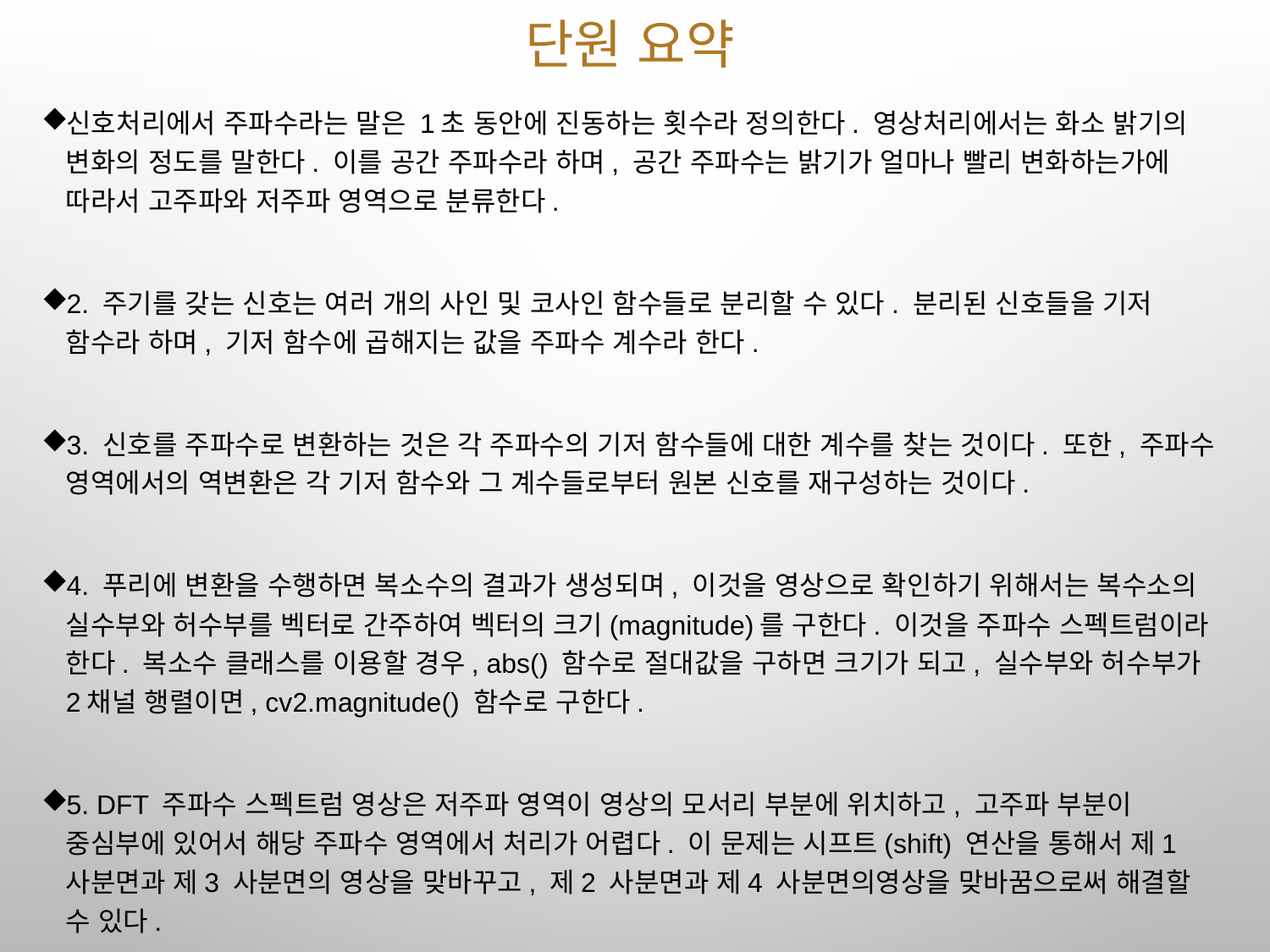

# 단원 요약
신호처리에서 주파수라는 말은 1초 동안에 진동하는 횟수라 정의한다. 영상처리에서는 화소 밝기의 변화의 정도를 말한다. 이를 공간 주파수라 하며, 공간 주파수는 밝기가 얼마나 빨리 변화하는가에 따라서 고주파와 저주파 영역으로 분류한다.

2. 주기를 갖는 신호는 여러 개의 사인 및 코사인 함수들로 분리할 수 있다. 분리된 신호들을 기저 함수라 하며, 기저 함수에 곱해지는 값을 주파수 계수라 한다.

3. 신호를 주파수로 변환하는 것은 각 주파수의 기저 함수들에 대한 계수를 찾는 것이다. 또한, 주파수 영역에서의 역변환은 각 기저 함수와 그 계수들로부터 원본 신호를 재구성하는 것이다.

4. 푸리에 변환을 수행하면 복소수의 결과가 생성되며, 이것을 영상으로 확인하기 위해서는 복수소의 실수부와 허수부를 벡터로 간주하여 벡터의 크기(magnitude)를 구한다. 이것을 주파수 스펙트럼이라 한다. 복소수 클래스를 이용할 경우, abs() 함수로 절대값을 구하면 크기가 되고, 실수부와 허수부가 2채널 행렬이면, cv2.magnitude() 함수로 구한다.

5. DFT 주파수 스펙트럼 영상은 저주파 영역이 영상의 모서리 부분에 위치하고, 고주파 부분이 중심부에 있어서 해당 주파수 영역에서 처리가 어렵다. 이 문제는 시프트(shift) 연산을 통해서 제1 사분면과 제3 사분면의 영상을 맞바꾸고, 제2 사분면과 제4 사분면의영상을 맞바꿈으로써 해결할 수 있다.